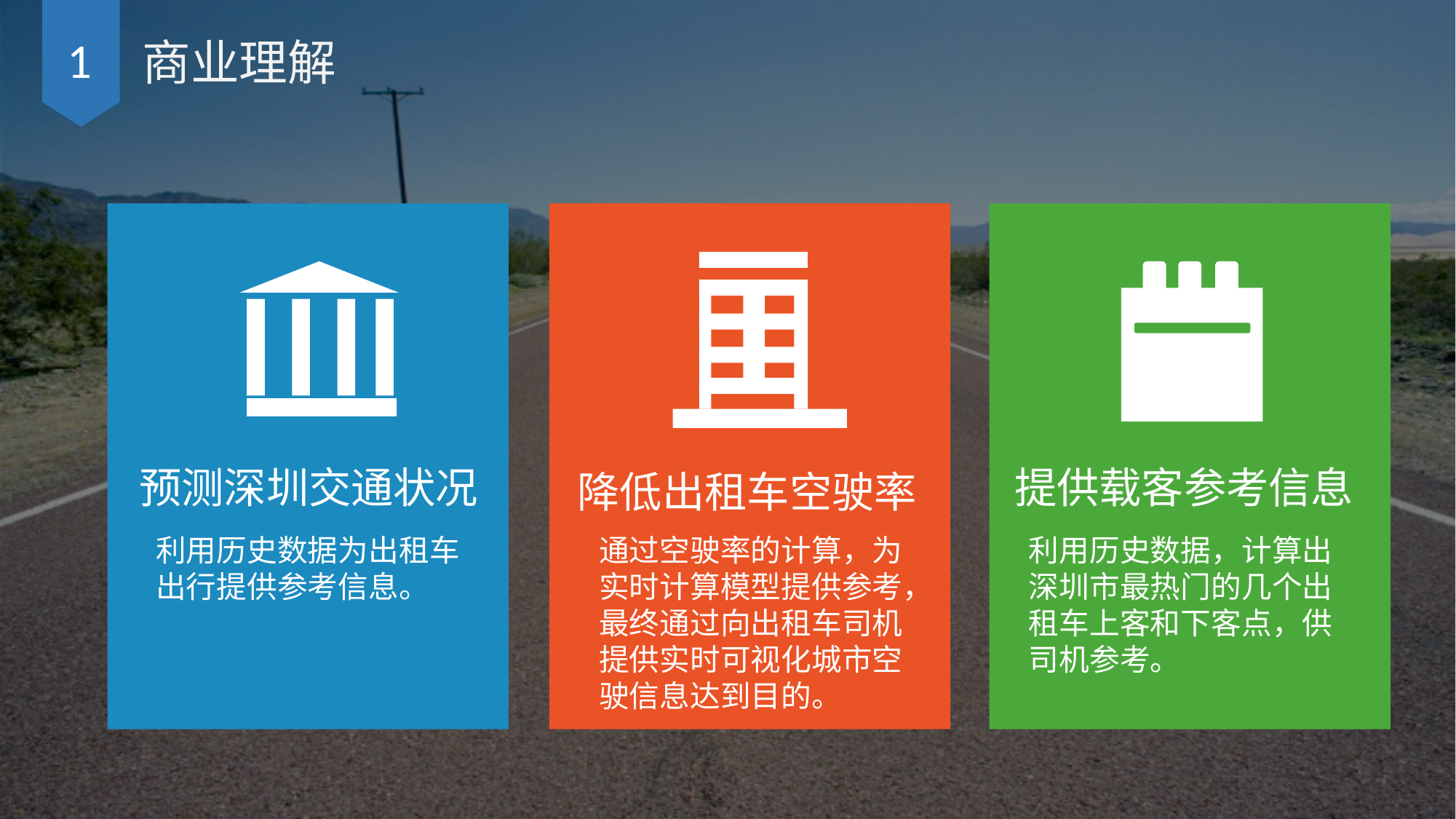

1
商业理解

预测深圳交通状况
利用历史数据为出租车出行提供参考信息。

降低出租车空驶率
通过空驶率的计算，为实时计算模型提供参考，最终通过向出租车司机提供实时可视化城市空驶信息达到目的。

提供载客参考信息
利用历史数据，计算出深圳市最热门的几个出租车上客和下客点，供司机参考。